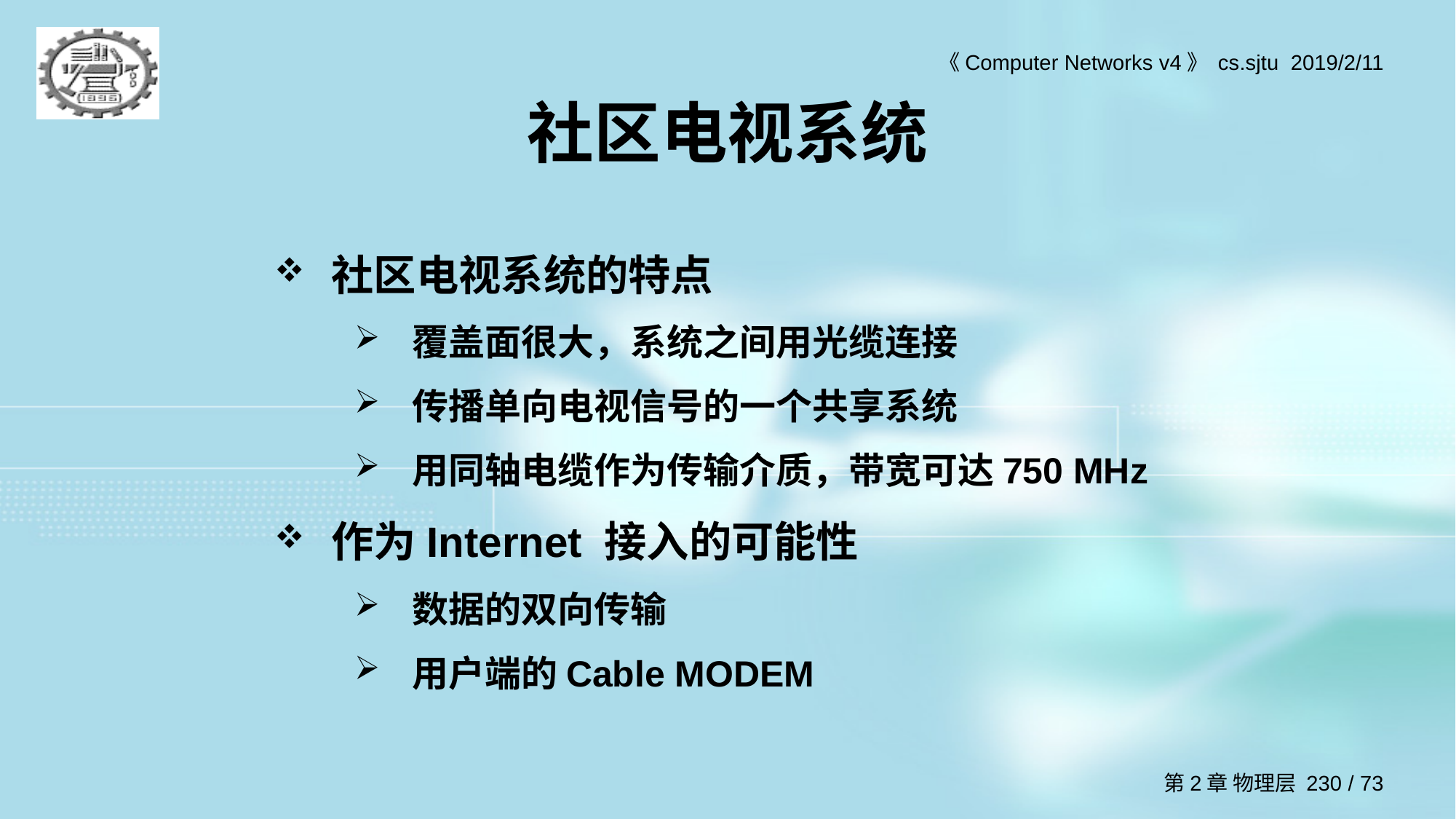

# 社区电视系统
社区电视系统的特点
覆盖面很大，系统之间用光缆连接
传播单向电视信号的一个共享系统
用同轴电缆作为传输介质，带宽可达750 MHz
作为Internet 接入的可能性
数据的双向传输
用户端的Cable MODEM